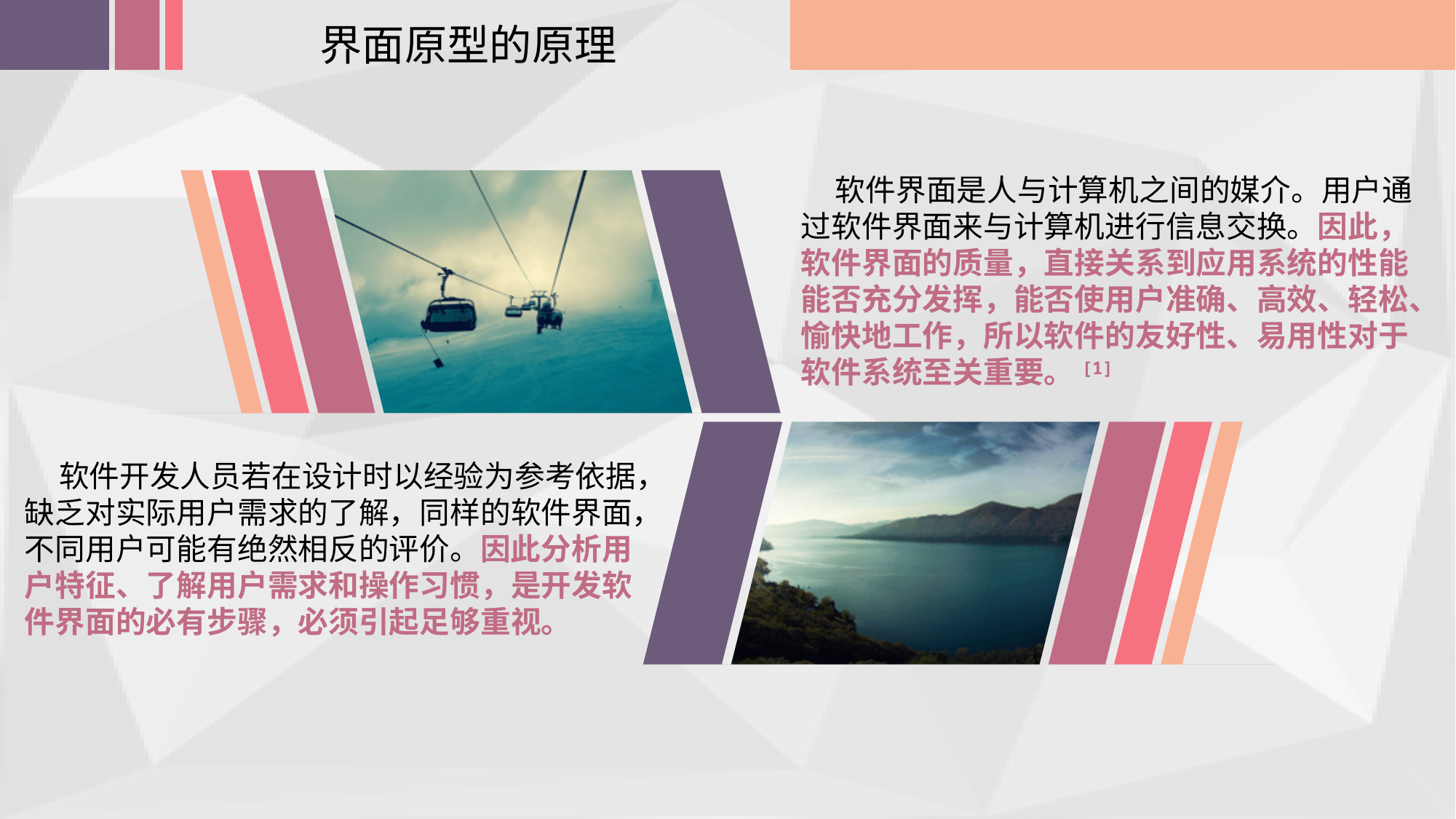

界面原型的原理

    软件界面是人与计算机之间的媒介。用户通过软件界面来与计算机进行信息交换。因此，软件界面的质量，直接关系到应用系统的性能能否充分发挥，能否使用户准确、高效、轻松、愉快地工作，所以软件的友好性、易用性对于软件系统至关重要。[1]

    软件开发人员若在设计时以经验为参考依据，缺乏对实际用户需求的了解，同样的软件界面，不同用户可能有绝然相反的评价。因此分析用户特征、了解用户需求和操作习惯，是开发软件界面的必有步骤，必须引起足够重视。